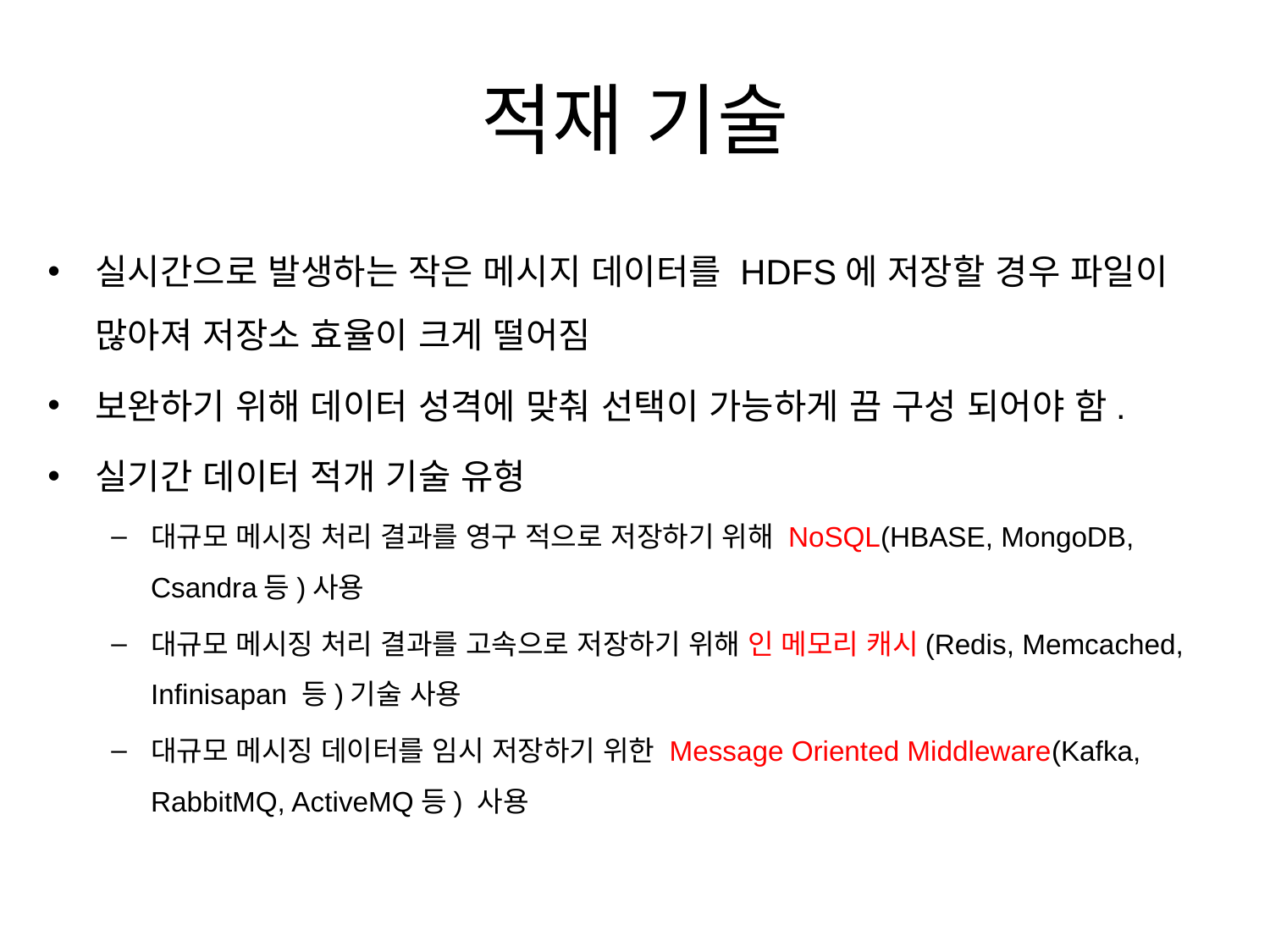

# 적재 기술
실시간으로 발생하는 작은 메시지 데이터를 HDFS에 저장할 경우 파일이 많아져 저장소 효율이 크게 떨어짐
보완하기 위해 데이터 성격에 맞춰 선택이 가능하게 끔 구성 되어야 함.
실기간 데이터 적개 기술 유형
대규모 메시징 처리 결과를 영구 적으로 저장하기 위해 NoSQL(HBASE, MongoDB, Csandra등)사용
대규모 메시징 처리 결과를 고속으로 저장하기 위해 인 메모리 캐시(Redis, Memcached, Infinisapan 등)기술 사용
대규모 메시징 데이터를 임시 저장하기 위한 Message Oriented Middleware(Kafka, RabbitMQ, ActiveMQ등) 사용